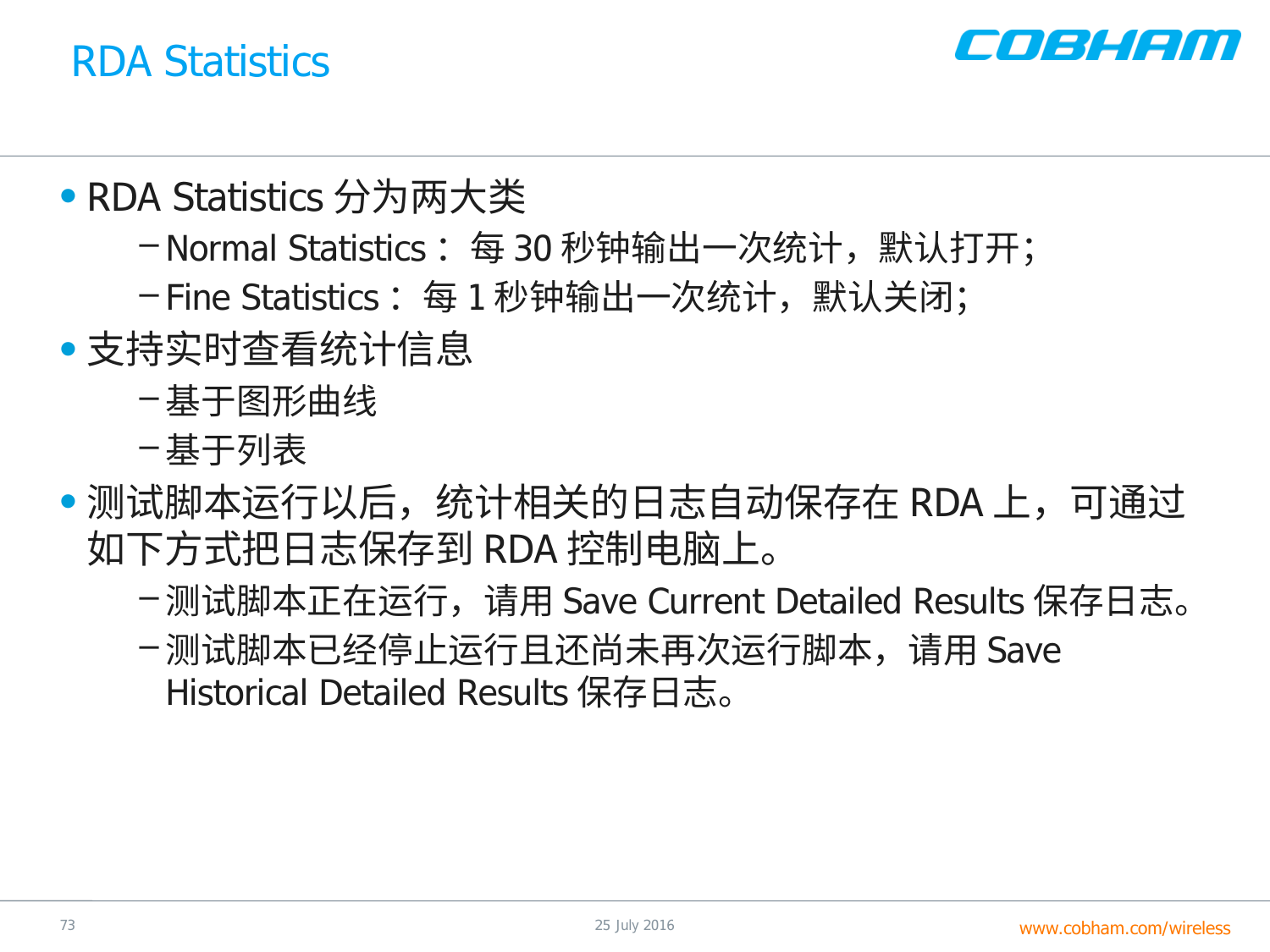

# RDA Statistics

RDA Statistics分为两大类
Normal Statistics：每30秒钟输出一次统计，默认打开；
Fine Statistics：每1秒钟输出一次统计，默认关闭；
支持实时查看统计信息
基于图形曲线
基于列表
测试脚本运行以后，统计相关的日志自动保存在RDA上，可通过如下方式把日志保存到RDA控制电脑上。
测试脚本正在运行，请用Save Current Detailed Results保存日志。
测试脚本已经停止运行且还尚未再次运行脚本，请用Save Historical Detailed Results保存日志。
73
25 July 2016